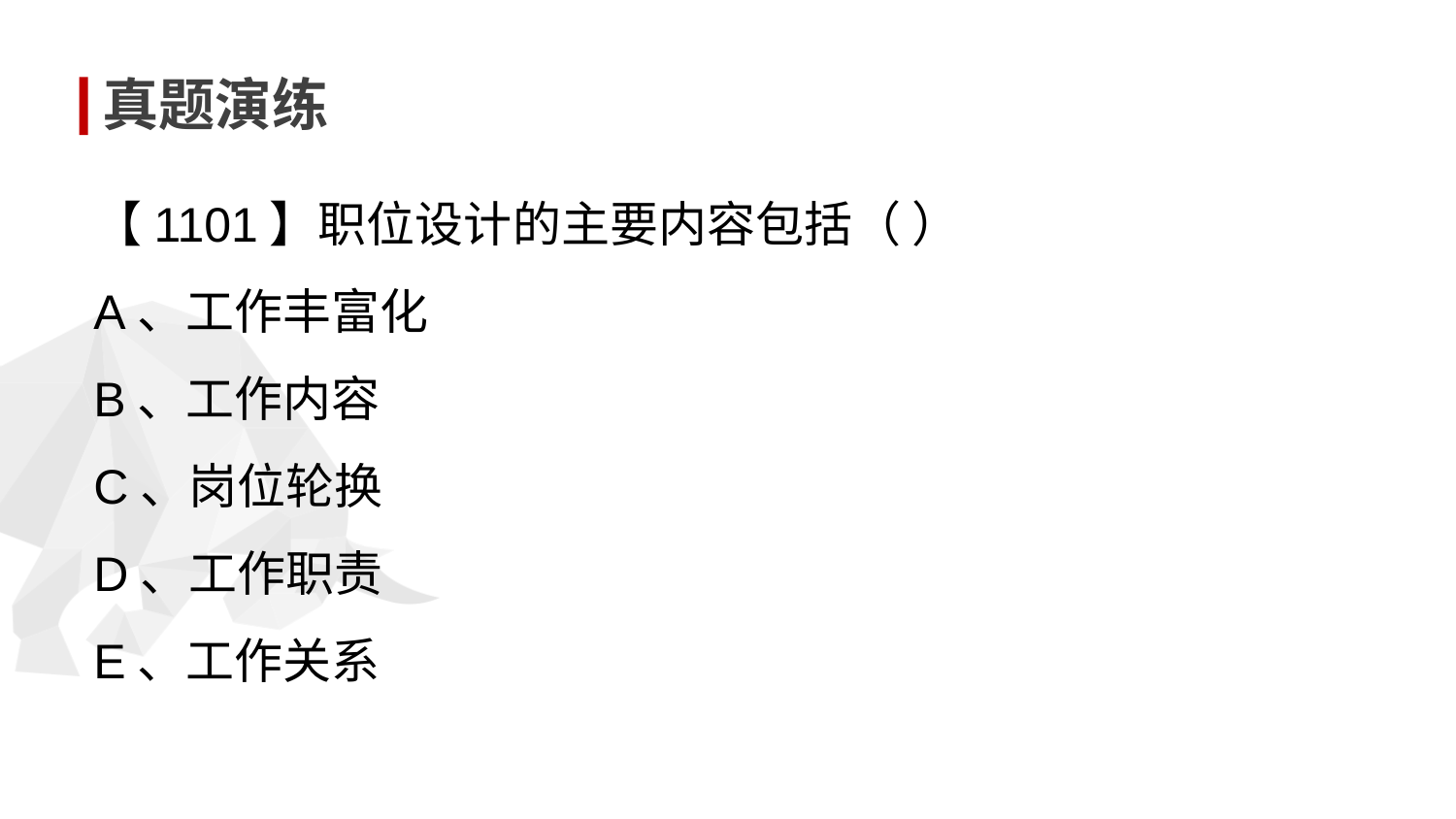

真题演练
【1101】职位设计的主要内容包括（ ）
A、工作丰富化
B、工作内容
C、岗位轮换
D、工作职责
E、工作关系